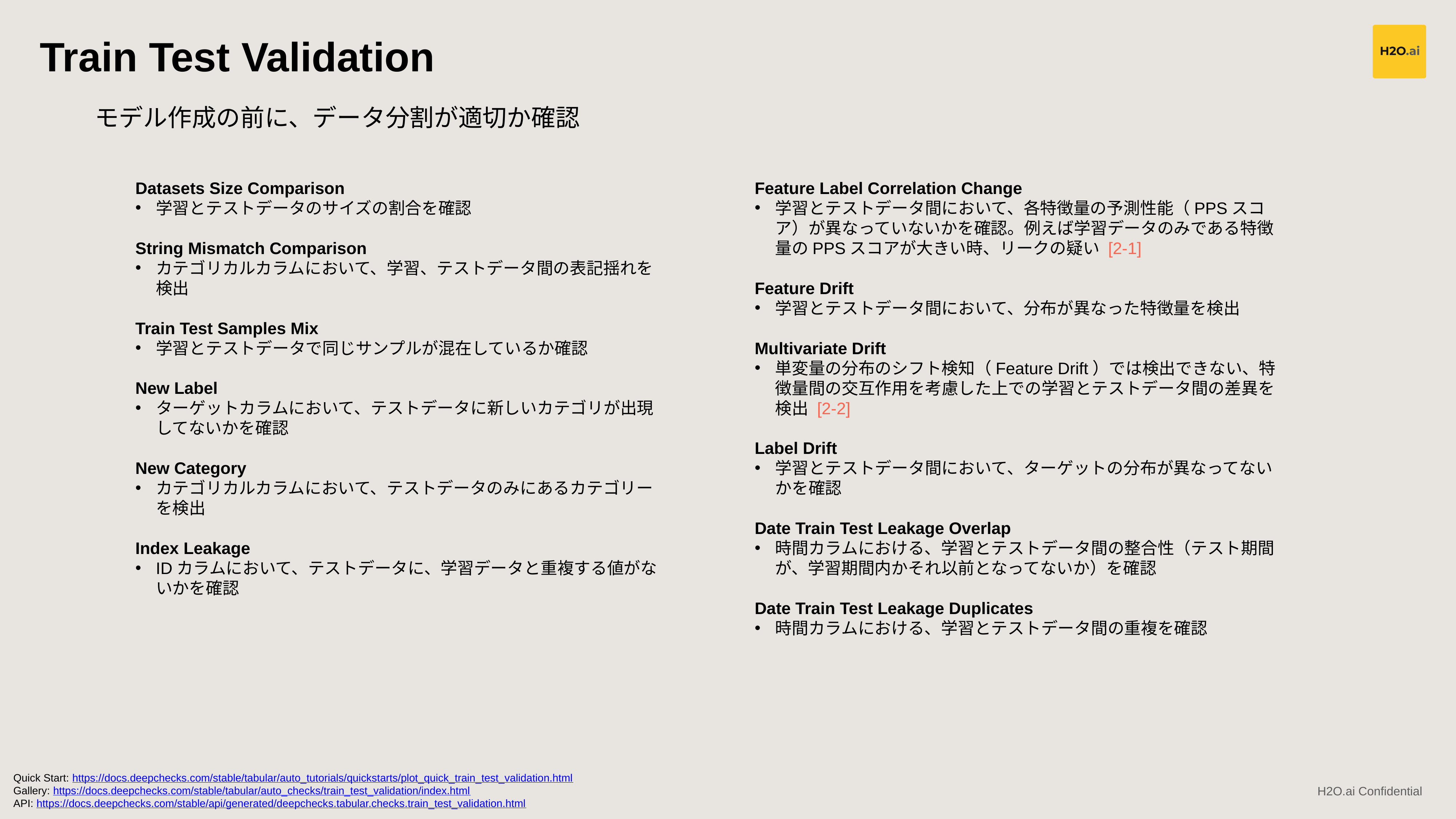

Train Test Validation
モデル作成の前に、データ分割が適切か確認
Datasets Size Comparison
学習とテストデータのサイズの割合を確認

String Mismatch Comparison
カテゴリカルカラムにおいて、学習、テストデータ間の表記揺れを検出

Train Test Samples Mix
学習とテストデータで同じサンプルが混在しているか確認

New Label
ターゲットカラムにおいて、テストデータに新しいカテゴリが出現してないかを確認

New Category
カテゴリカルカラムにおいて、テストデータのみにあるカテゴリーを検出

Index Leakage
IDカラムにおいて、テストデータに、学習データと重複する値がないかを確認

Feature Label Correlation Change
学習とテストデータ間において、各特徴量の予測性能（PPSスコア）が異なっていないかを確認。例えば学習データのみである特徴量のPPSスコアが大きい時、リークの疑い [2-1]

Feature Drift
学習とテストデータ間において、分布が異なった特徴量を検出

Multivariate Drift
単変量の分布のシフト検知（Feature Drift）では検出できない、特徴量間の交互作用を考慮した上での学習とテストデータ間の差異を検出 [2-2]

Label Drift
学習とテストデータ間において、ターゲットの分布が異なってないかを確認

Date Train Test Leakage Overlap
時間カラムにおける、学習とテストデータ間の整合性（テスト期間が、学習期間内かそれ以前となってないか）を確認

Date Train Test Leakage Duplicates
時間カラムにおける、学習とテストデータ間の重複を確認

Quick Start: https://docs.deepchecks.com/stable/tabular/auto_tutorials/quickstarts/plot_quick_train_test_validation.html
Gallery: https://docs.deepchecks.com/stable/tabular/auto_checks/train_test_validation/index.html
API: https://docs.deepchecks.com/stable/api/generated/deepchecks.tabular.checks.train_test_validation.html